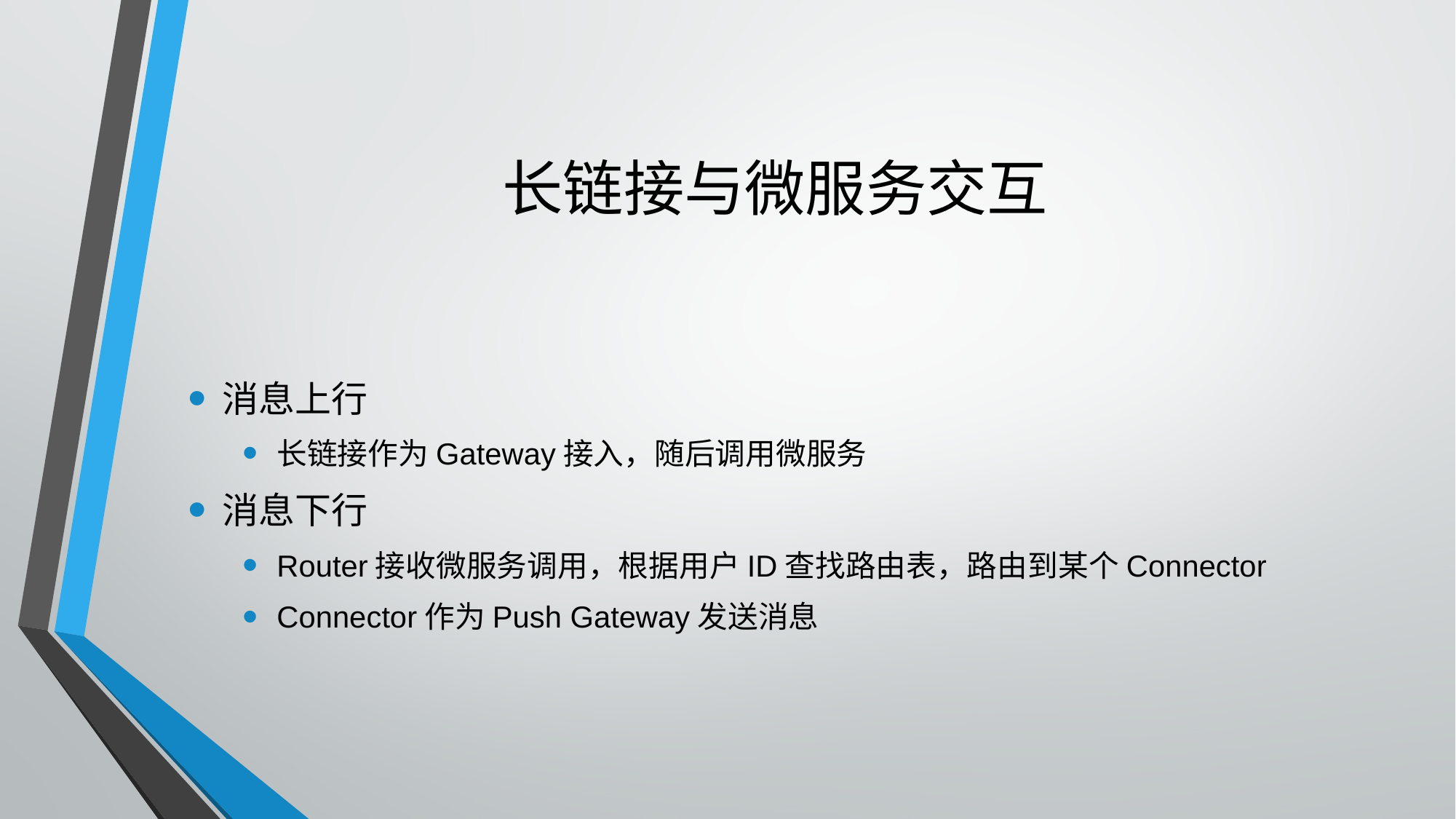

# 长链接与微服务交互
消息上行
长链接作为Gateway接入，随后调用微服务
消息下行
Router接收微服务调用，根据用户ID查找路由表，路由到某个Connector
Connector作为Push Gateway发送消息